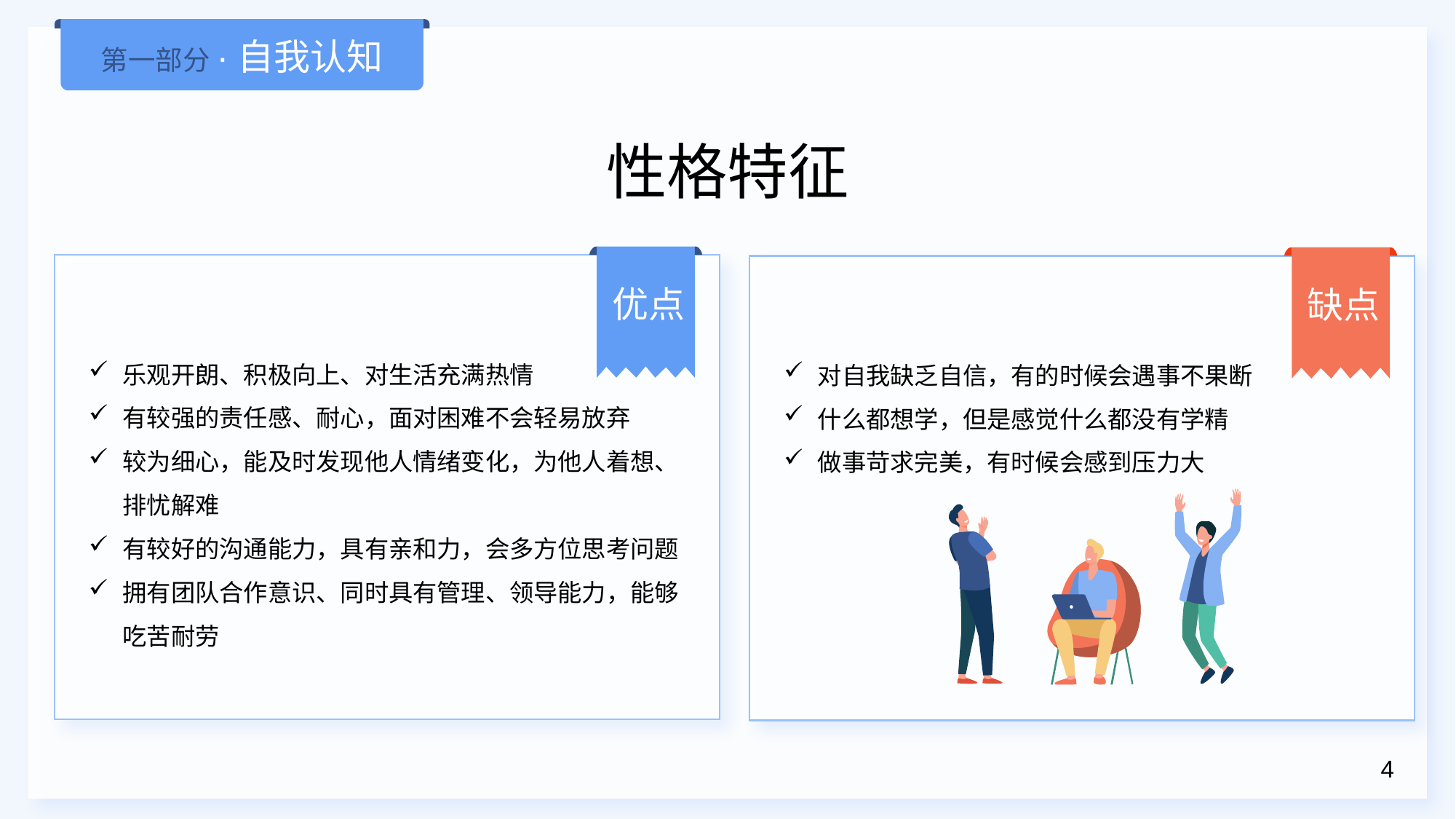

第一部分·自我认知
性格特征

优点
乐观开朗、积极向上、对生活充满热情
有较强的责任感、耐心，面对困难不会轻易放弃
较为细心，能及时发现他人情绪变化，为他人着想、排忧解难
有较好的沟通能力，具有亲和力，会多方位思考问题
拥有团队合作意识、同时具有管理、领导能力，能够吃苦耐劳

缺点
对自我缺乏自信，有的时候会遇事不果断
什么都想学，但是感觉什么都没有学精
做事苛求完美，有时候会感到压力大

4